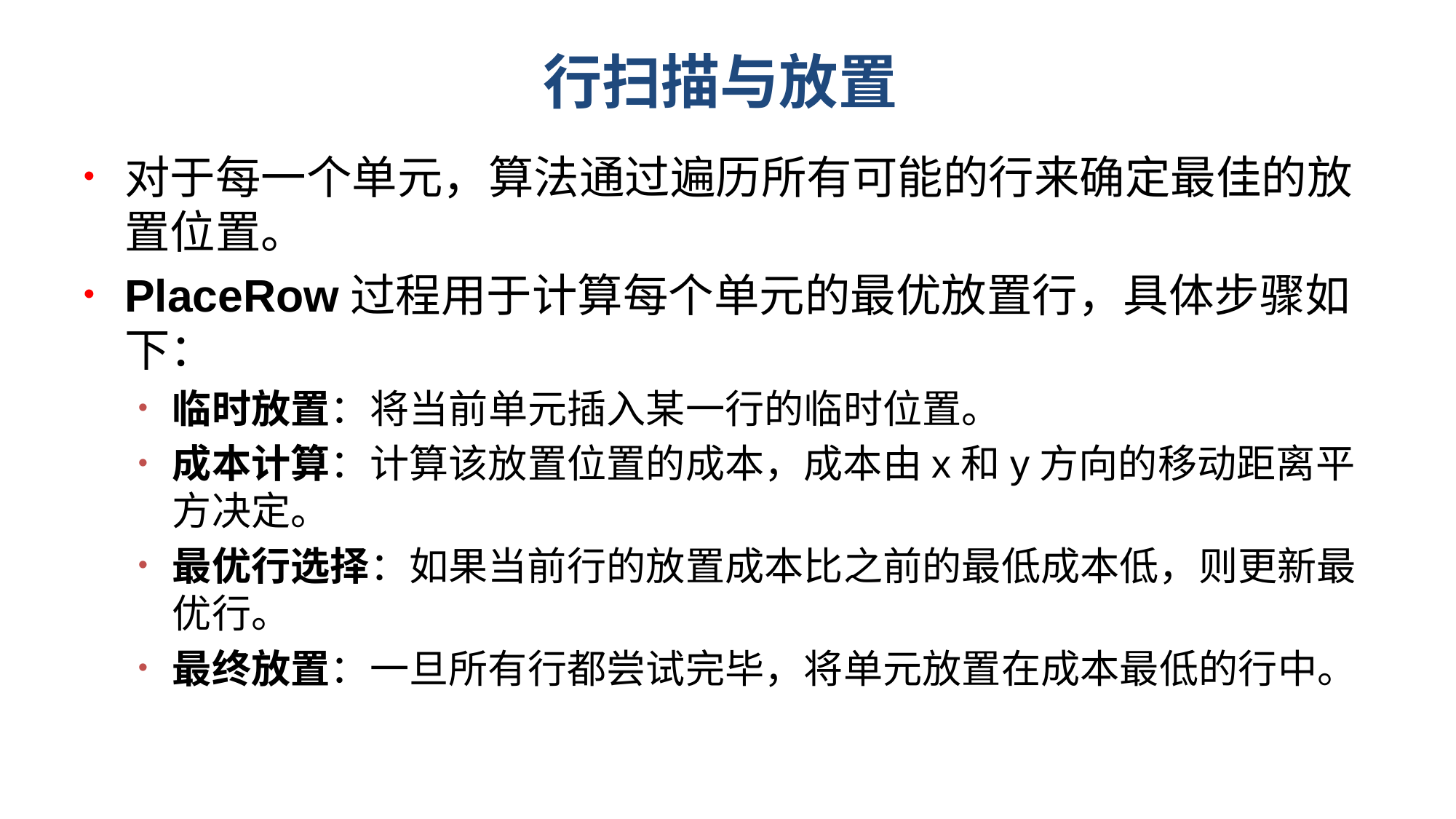

# 行扫描与放置
对于每一个单元，算法通过遍历所有可能的行来确定最佳的放置位置。
PlaceRow过程用于计算每个单元的最优放置行，具体步骤如下：
临时放置：将当前单元插入某一行的临时位置。
成本计算：计算该放置位置的成本，成本由x和y方向的移动距离平方决定。
最优行选择：如果当前行的放置成本比之前的最低成本低，则更新最优行。
最终放置：一旦所有行都尝试完毕，将单元放置在成本最低的行中。